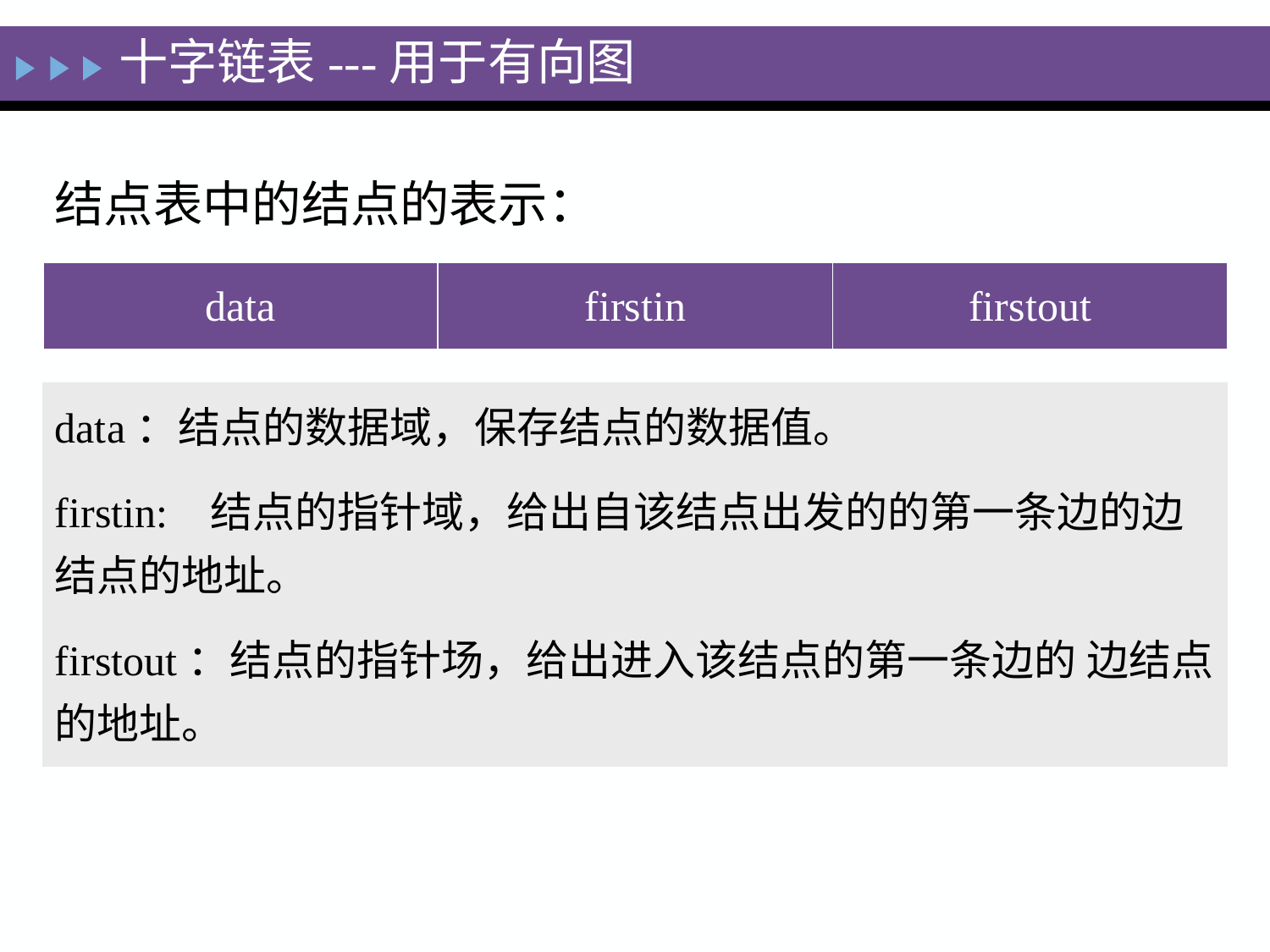

十字链表---用于有向图
结点表中的结点的表示：

| data | firstin | firstout |
| --- | --- | --- |

data：结点的数据域，保存结点的数据值。
firstin:   结点的指针域，给出自该结点出发的的第一条边的边结点的地址。
firstout：结点的指针场，给出进入该结点的第一条边的 边结点的地址。